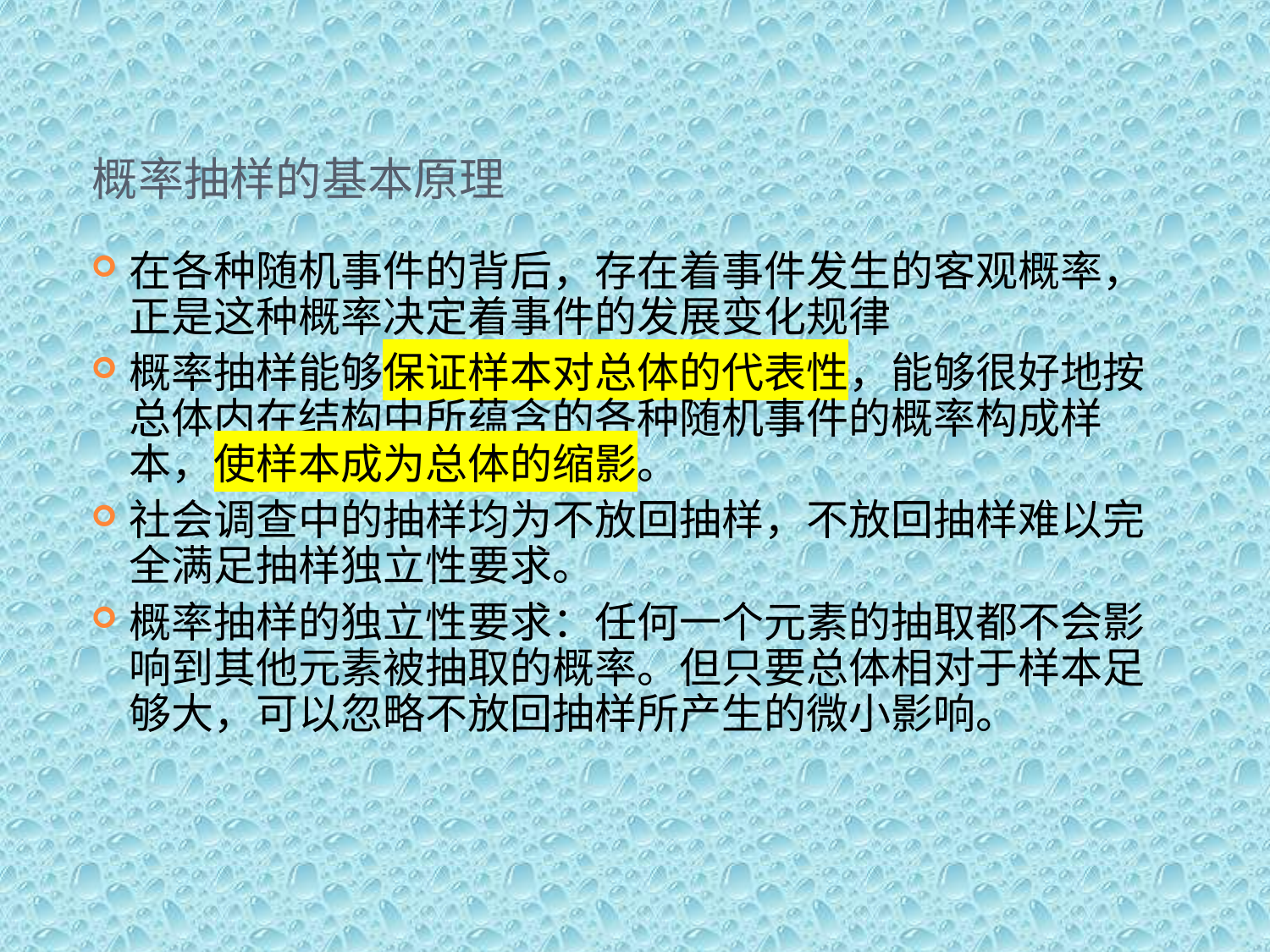

# 概率抽样的基本原理
在各种随机事件的背后，存在着事件发生的客观概率，正是这种概率决定着事件的发展变化规律
概率抽样能够保证样本对总体的代表性，能够很好地按总体内在结构中所蕴含的各种随机事件的概率构成样本，使样本成为总体的缩影。
社会调查中的抽样均为不放回抽样，不放回抽样难以完全满足抽样独立性要求。
概率抽样的独立性要求：任何一个元素的抽取都不会影响到其他元素被抽取的概率。但只要总体相对于样本足够大，可以忽略不放回抽样所产生的微小影响。